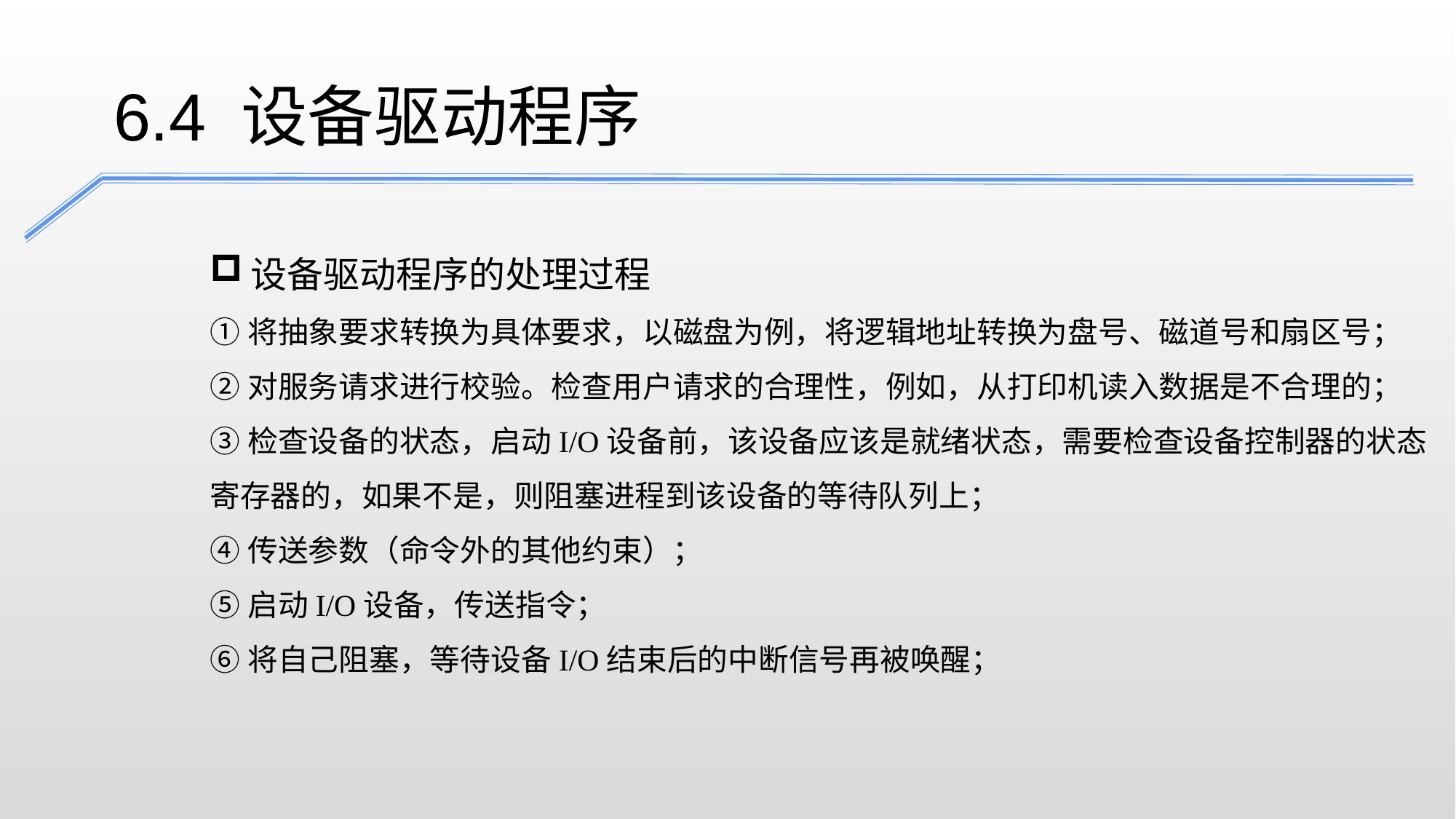

6.4 设备驱动程序
设备驱动程序的处理过程
①将抽象要求转换为具体要求，以磁盘为例，将逻辑地址转换为盘号、磁道号和扇区号；
②对服务请求进行校验。检查用户请求的合理性，例如，从打印机读入数据是不合理的；
③检查设备的状态，启动I/O设备前，该设备应该是就绪状态，需要检查设备控制器的状态寄存器的，如果不是，则阻塞进程到该设备的等待队列上；
④传送参数（命令外的其他约束）；
⑤启动I/O设备，传送指令；
⑥将自己阻塞，等待设备I/O结束后的中断信号再被唤醒；